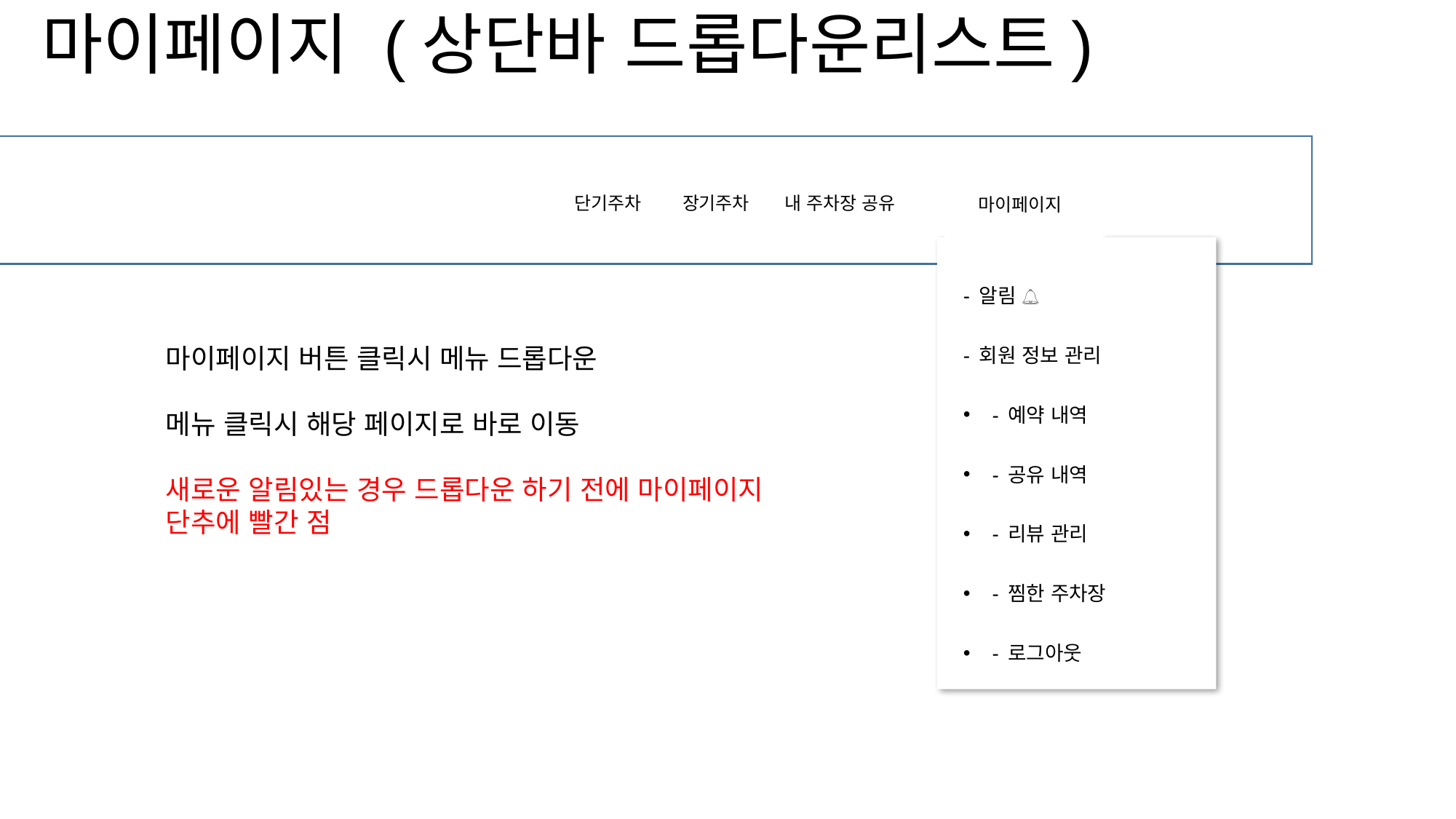

# 마이페이지 (상단바 드롭다운리스트)

잠깐 세우기           오래 세우기         P 내놓기            마이페이지

단기주차        장기주차       내 주차장 공유

- 알림 🔔
- 회원 정보 관리
- 예약 내역
- 공유 내역
- 리뷰 관리
- 찜한 주차장
- 로그아웃

마이페이지 버튼 클릭시 메뉴 드롭다운

메뉴 클릭시 해당 페이지로 바로 이동

새로운 알림있는 경우 드롭다운 하기 전에 마이페이지 단추에 빨간 점